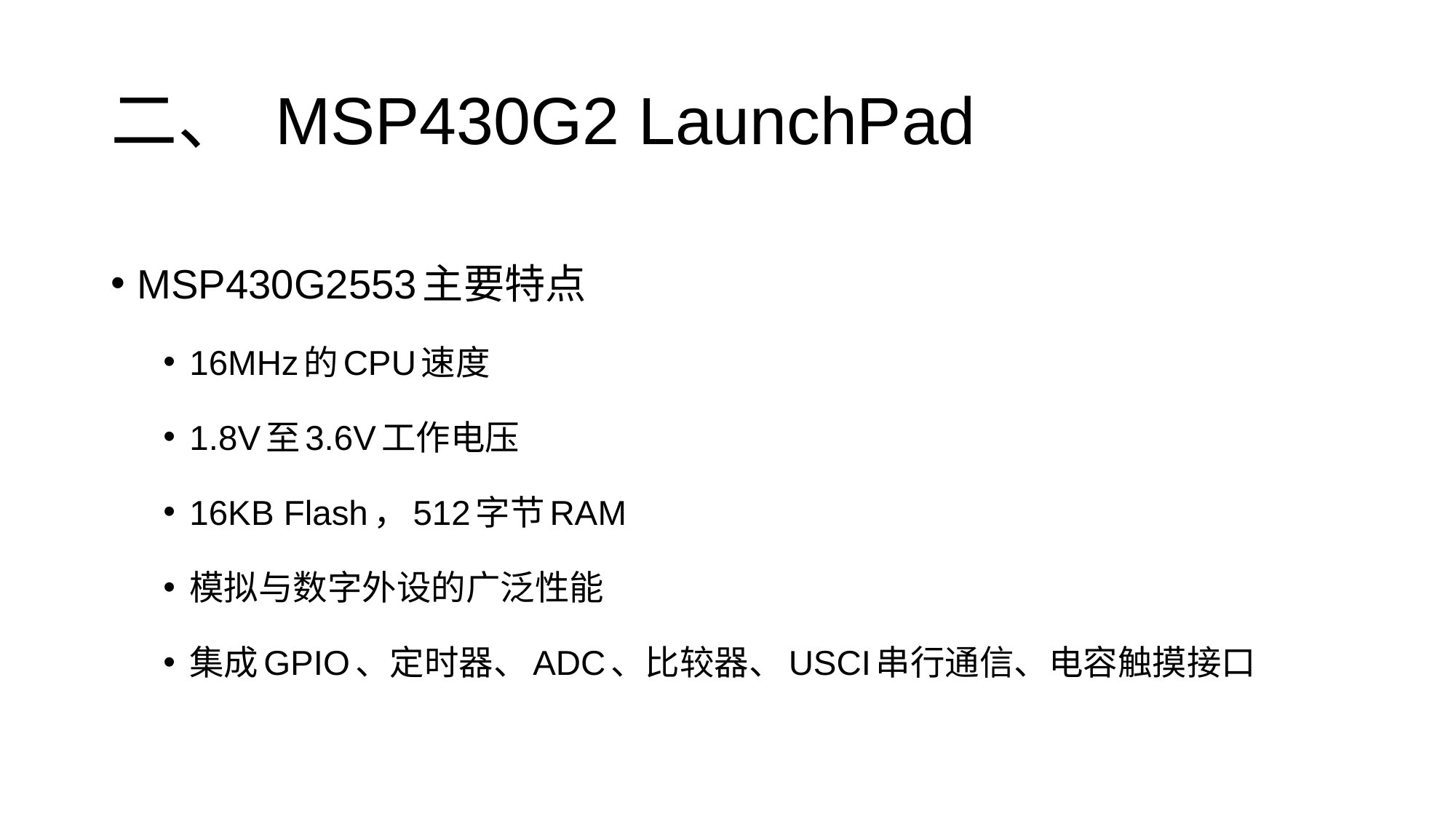

# 二、 MSP430G2 LaunchPad
MSP430G2553主要特点
16MHz的CPU速度
1.8V至3.6V工作电压
16KB Flash，512字节RAM
模拟与数字外设的广泛性能
集成GPIO、定时器、ADC、比较器、USCI串行通信、电容触摸接口